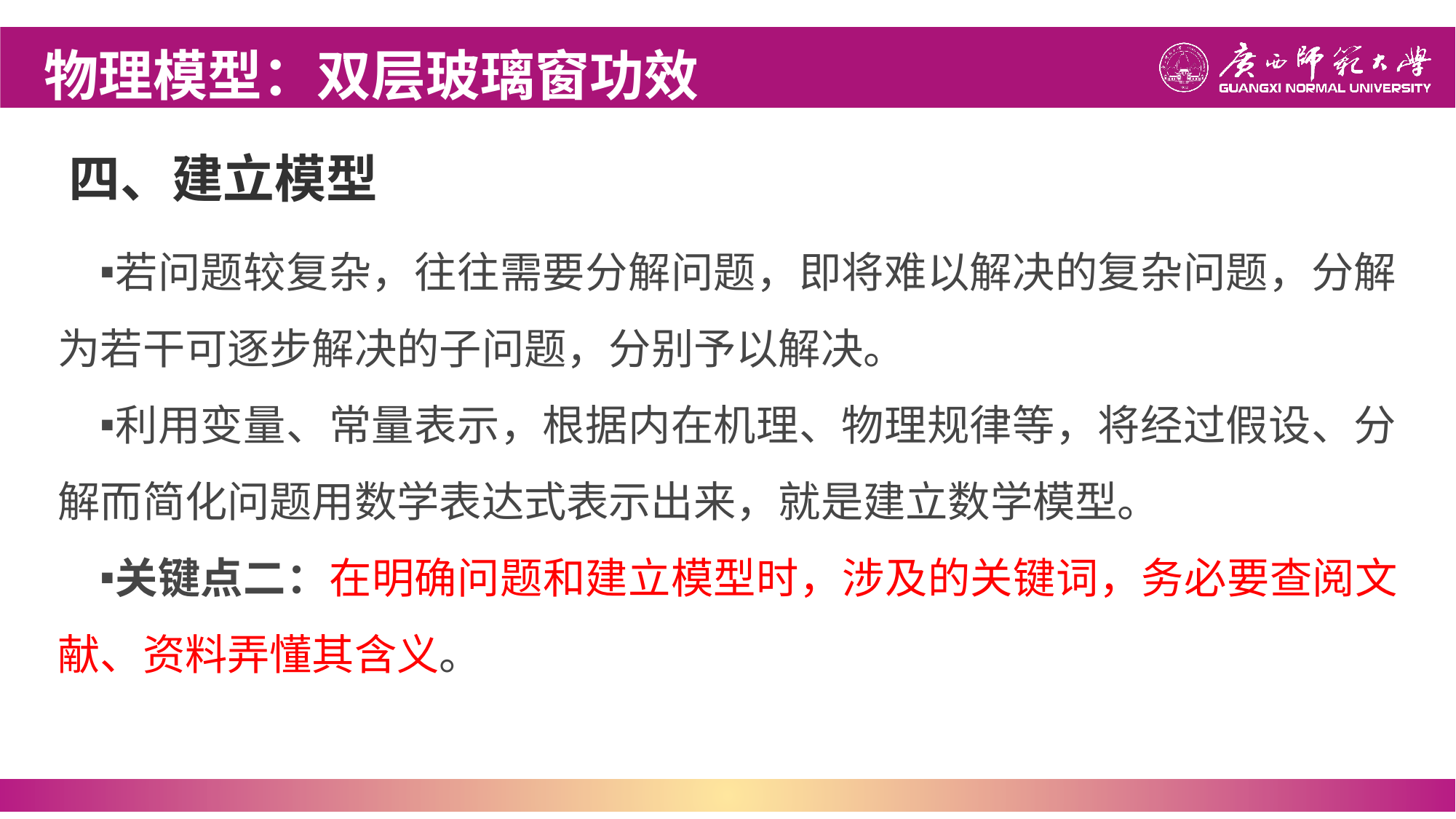

物理模型：双层玻璃窗功效
# 四、建立模型
若问题较复杂，往往需要分解问题，即将难以解决的复杂问题，分解为若干可逐步解决的子问题，分别予以解决。
利用变量、常量表示，根据内在机理、物理规律等，将经过假设、分解而简化问题用数学表达式表示出来，就是建立数学模型。
关键点二：在明确问题和建立模型时，涉及的关键词，务必要查阅文献、资料弄懂其含义。